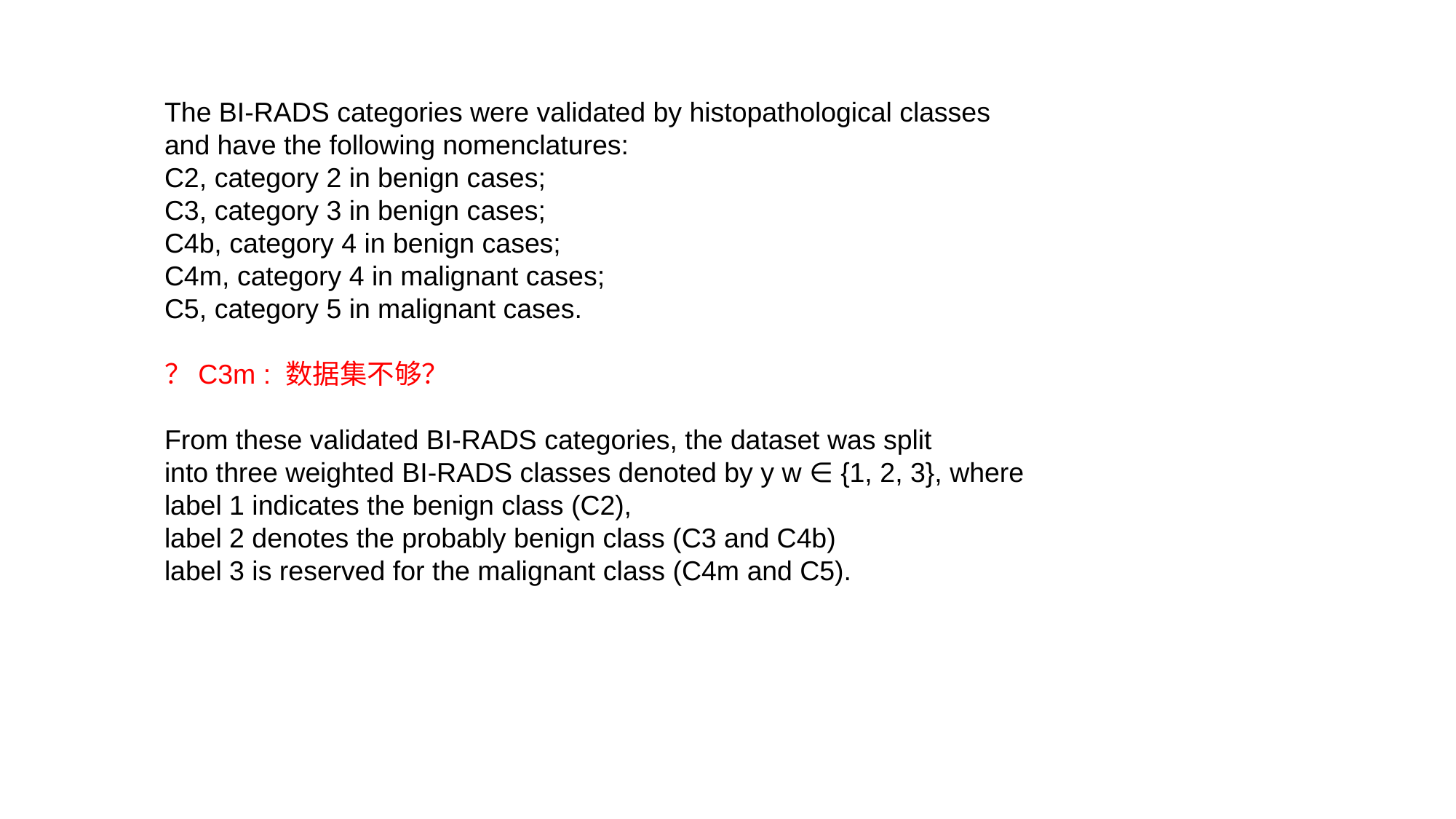

The BI-RADS categories were validated by histopathological classes and have the following nomenclatures:
C2, category 2 in benign cases;
C3, category 3 in benign cases;
C4b, category 4 in benign cases;
C4m, category 4 in malignant cases;
C5, category 5 in malignant cases.

？C3m : 数据集不够？

From these validated BI-RADS categories, the dataset was split
into three weighted BI-RADS classes denoted by y w ∈ {1, 2, 3}, where label 1 indicates the benign class (C2),
label 2 denotes the probably benign class (C3 and C4b)
label 3 is reserved for the malignant class (C4m and C5).